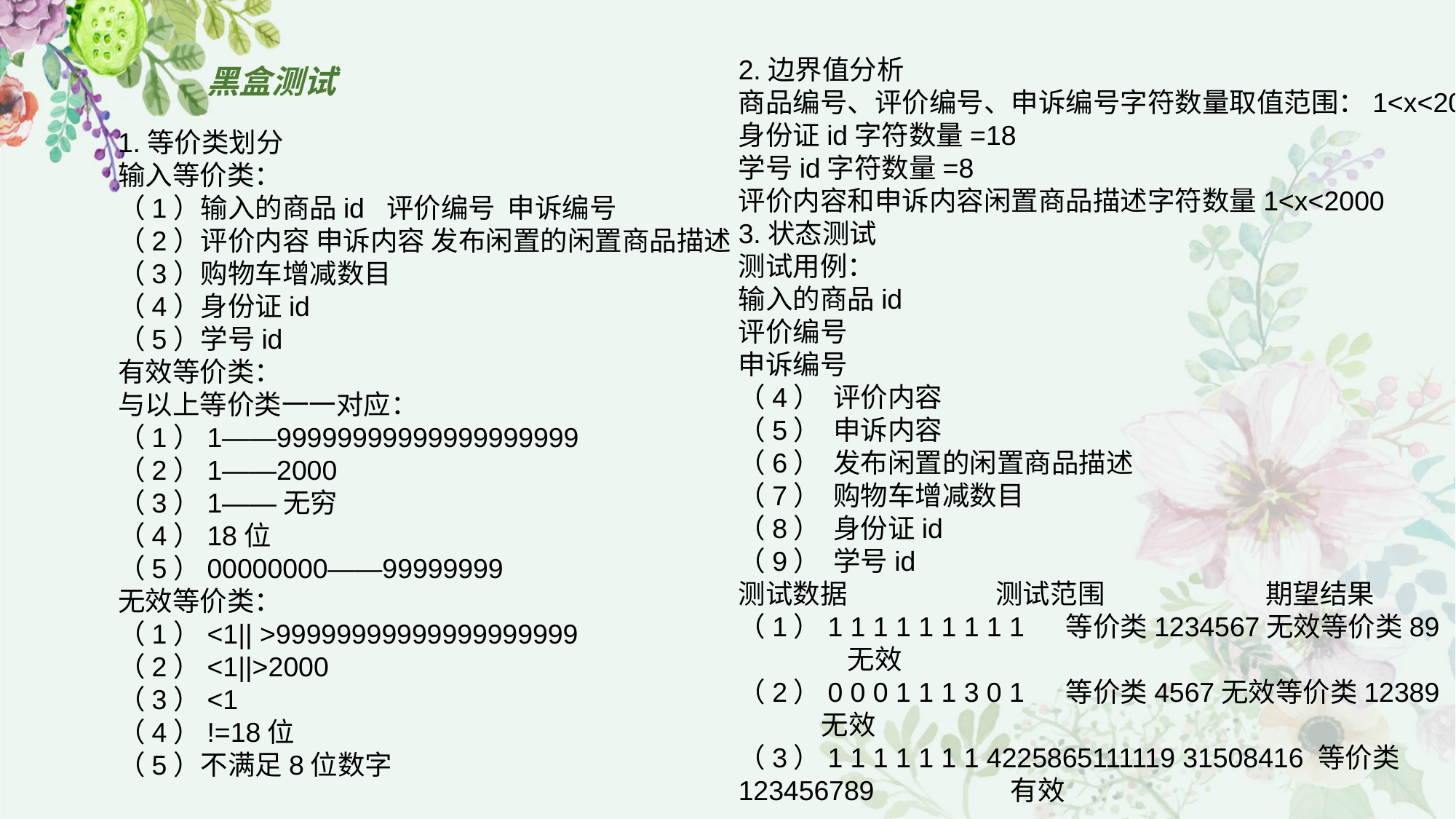

2.边界值分析
商品编号、评价编号、申诉编号字符数量取值范围：1<x<20
身份证id字符数量=18
学号id字符数量=8
评价内容和申诉内容闲置商品描述字符数量1<x<2000
3.状态测试
测试用例：
输入的商品id
评价编号
申诉编号
（4）  评价内容
（5）  申诉内容
（6）  发布闲置的闲置商品描述
（7）  购物车增减数目
（8）  身份证id
（9）  学号id
测试数据                        测试范围                          期望结果
（1）1 1 1 1 1 1 1 1 1	等价类1234567无效等价类89	无效
（2）0 0 0 1 1 1 3 0 1 	等价类4567无效等价类12389                   无效
（3）1 1 1 1 1 1 1 4225865111119 31508416 等价类123456789                 有效
# 黑盒测试
1.等价类划分
输入等价类：
（1）输入的商品id  评价编号  申诉编号
（2）评价内容 申诉内容 发布闲置的闲置商品描述
（3）购物车增减数目
（4）身份证id
（5）学号id
有效等价类：
与以上等价类一一对应：
（1）1——99999999999999999999
（2）1——2000
（3）1——无穷
（4）18位
（5）00000000——99999999
无效等价类：
（1）<1|| >99999999999999999999
（2）<1||>2000
（3）<1
（4）!=18位
（5）不满足8位数字